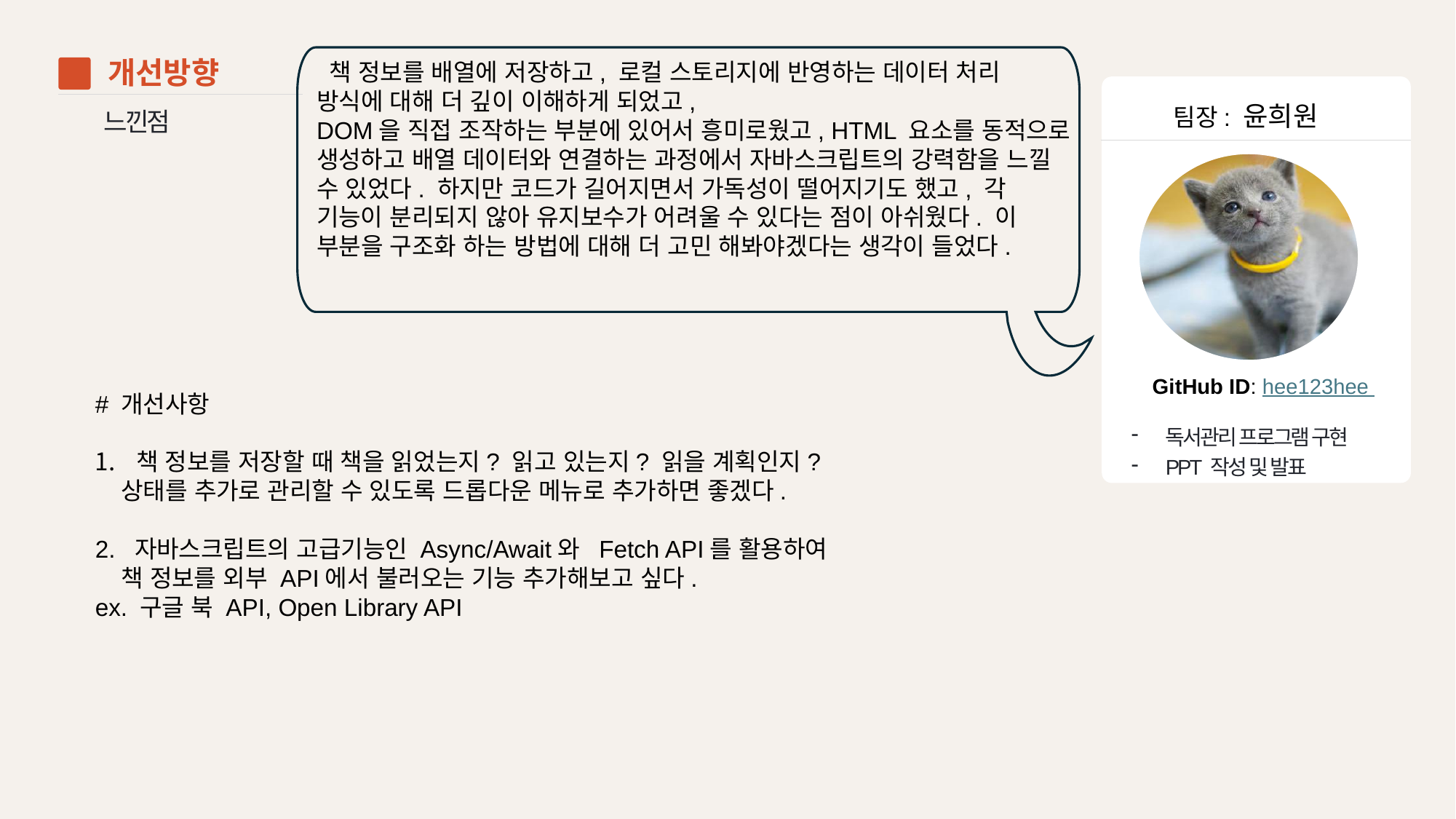

개선방향
 책 정보를 배열에 저장하고, 로컬 스토리지에 반영하는 데이터 처리 방식에 대해 더 깊이 이해하게 되었고,
DOM을 직접 조작하는 부분에 있어서 흥미로웠고, HTML 요소를 동적으로 생성하고 배열 데이터와 연결하는 과정에서 자바스크립트의 강력함을 느낄 수 있었다. 하지만 코드가 길어지면서 가독성이 떨어지기도 했고, 각 기능이 분리되지 않아 유지보수가 어려울 수 있다는 점이 아쉬웠다. 이 부분을 구조화 하는 방법에 대해 더 고민 해봐야겠다는 생각이 들었다.

03

팀장: 윤희원
느낀점

GitHub ID: hee123hee
# 개선사항

책 정보를 저장할 때 책을 읽었는지? 읽고 있는지? 읽을 계획인지?
   상태를 추가로 관리할 수 있도록 드롭다운 메뉴로 추가하면 좋겠다.

2.  자바스크립트의 고급기능인 Async/Await와  Fetch API를 활용하여
   책 정보를 외부 API에서 불러오는 기능 추가해보고 싶다.
ex. 구글 북 API, Open Library API

독서관리 프로그램 구현
PPT 작성 및 발표